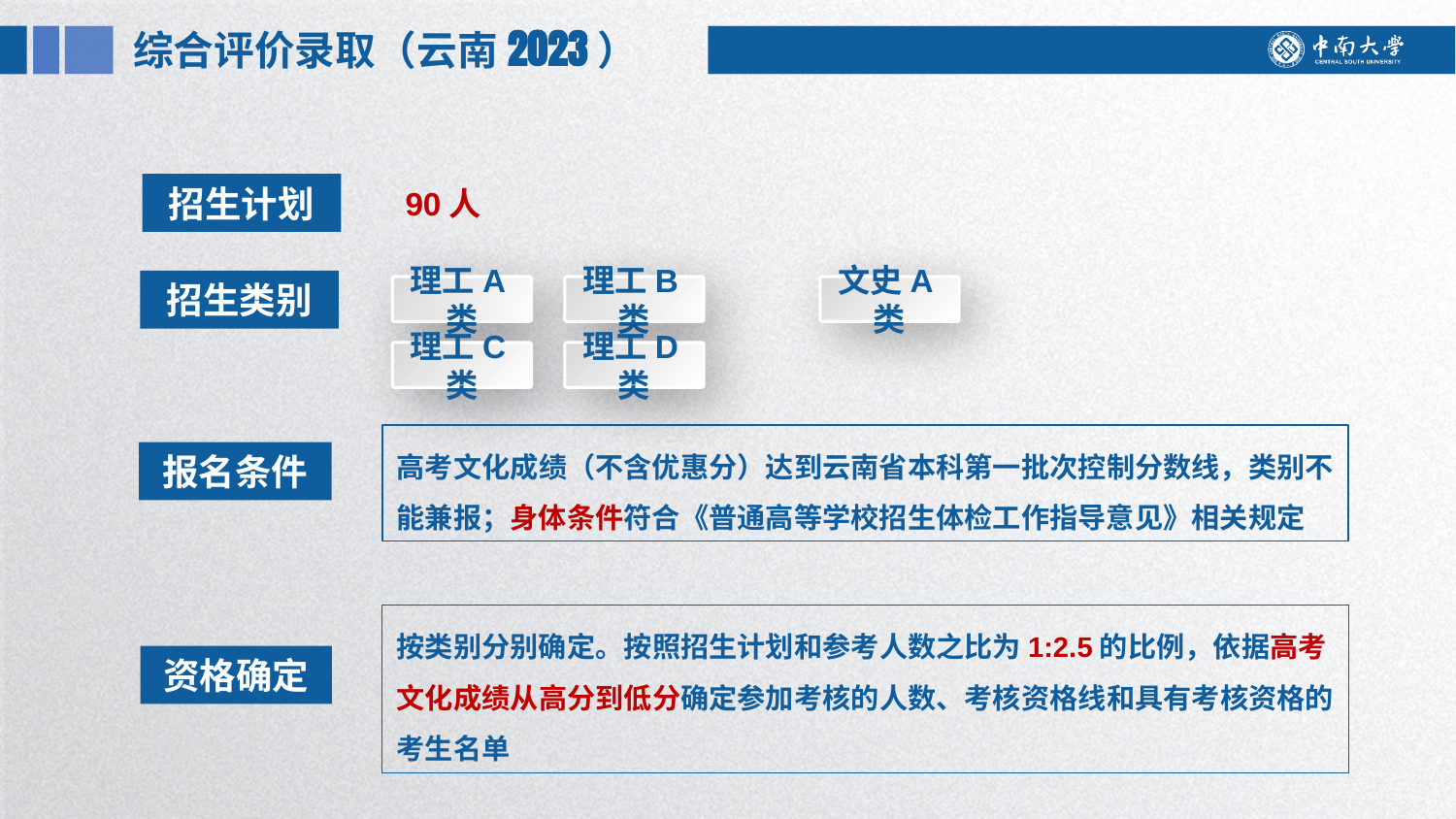

综合评价录取（云南2023）

招生计划
90人
招生类别
文史A类
理工A类
理工B类
理工C类
理工D类
高考文化成绩（不含优惠分）达到云南省本科第一批次控制分数线，类别不能兼报；身体条件符合《普通高等学校招生体检工作指导意见》相关规定
报名条件
按类别分别确定。按照招生计划和参考人数之比为1:2.5的比例，依据高考文化成绩从高分到低分确定参加考核的人数、考核资格线和具有考核资格的考生名单
资格确定